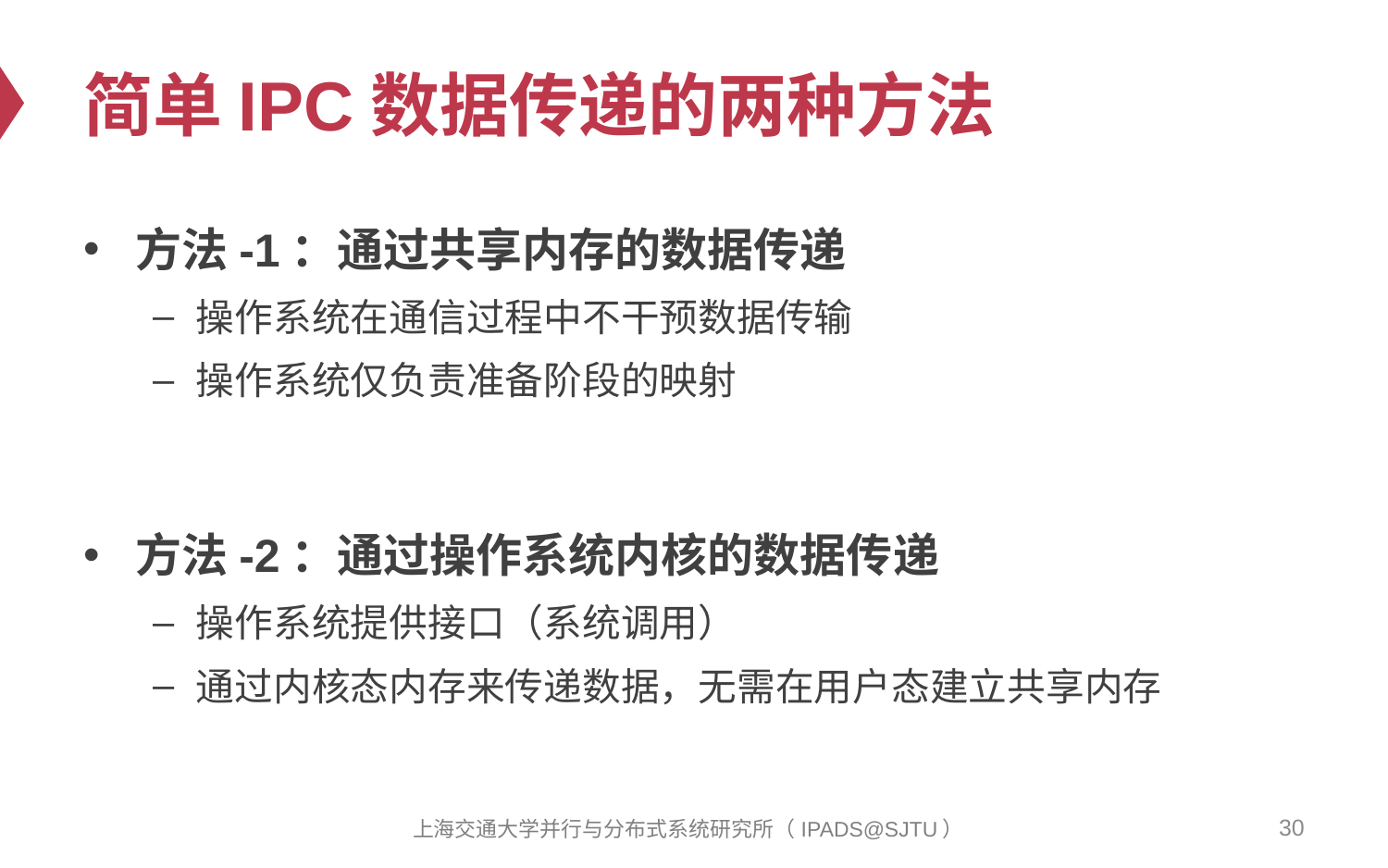

# 简单IPC数据传递的两种方法
方法-1：通过共享内存的数据传递
操作系统在通信过程中不干预数据传输
操作系统仅负责准备阶段的映射

方法-2：通过操作系统内核的数据传递
操作系统提供接口（系统调用）
通过内核态内存来传递数据，无需在用户态建立共享内存

30
上海交通大学并行与分布式系统研究所（IPADS@SJTU）